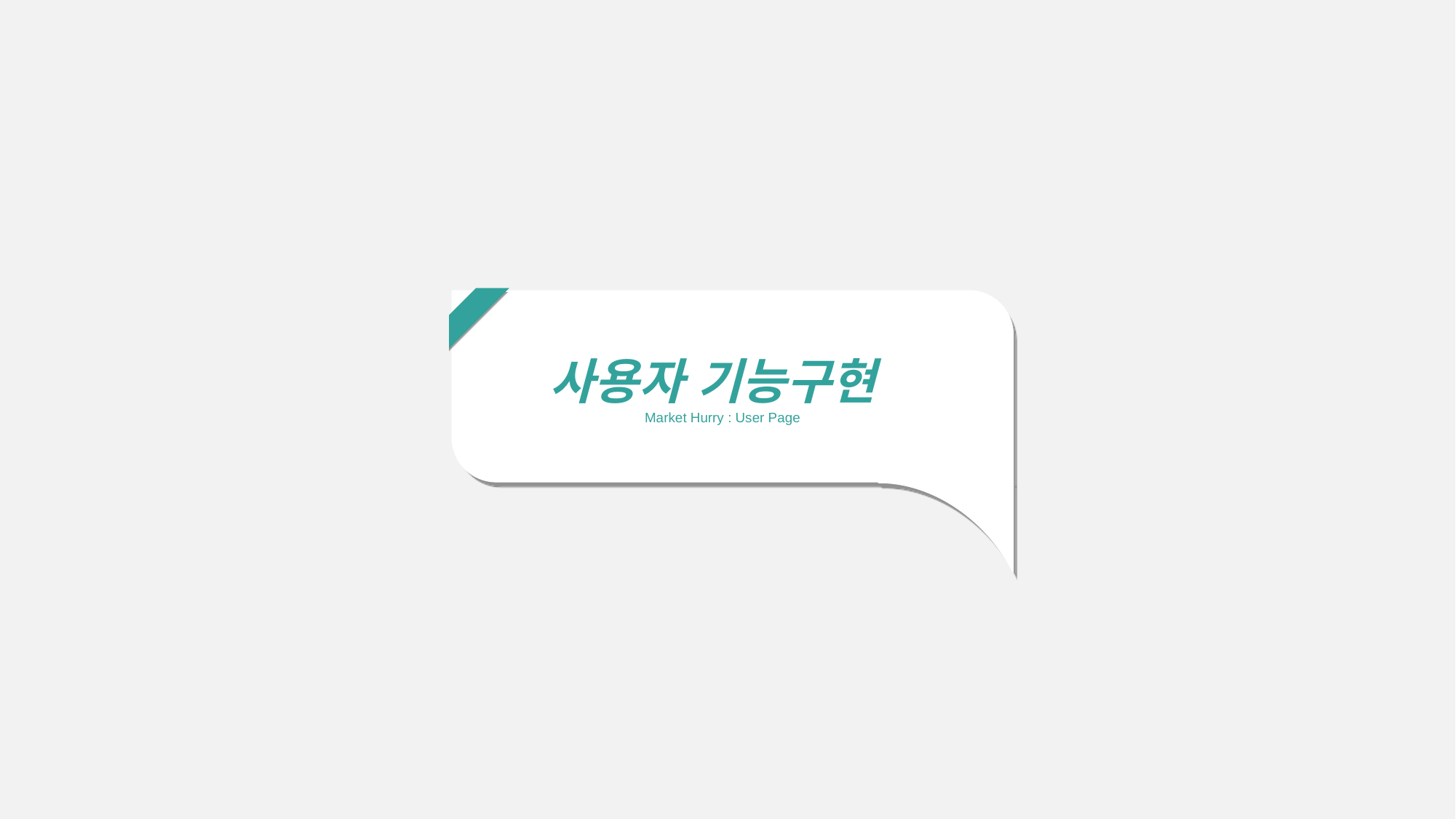

사용자 기능구현
 Market Hurry : User Page